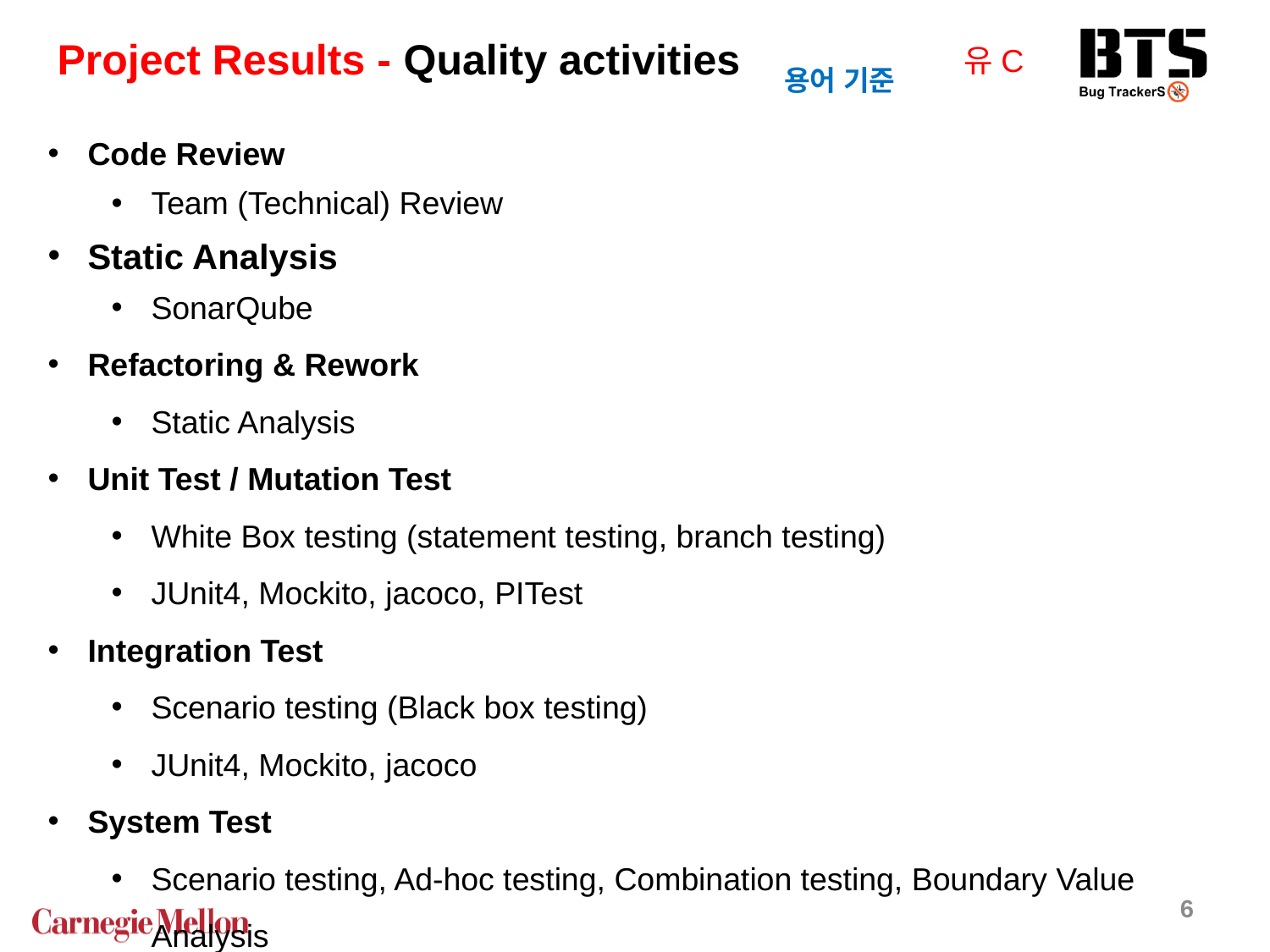

Project Results - Quality activities
유C
용어 기준
Code Review
Team (Technical) Review
Static Analysis
SonarQube
Refactoring & Rework
Static Analysis
Unit Test / Mutation Test
White Box testing (statement testing, branch testing)
JUnit4, Mockito, jacoco, PITest
Integration Test
Scenario testing (Black box testing)
JUnit4, Mockito, jacoco
System Test
Scenario testing, Ad-hoc testing, Combination testing, Boundary Value Analysis

6